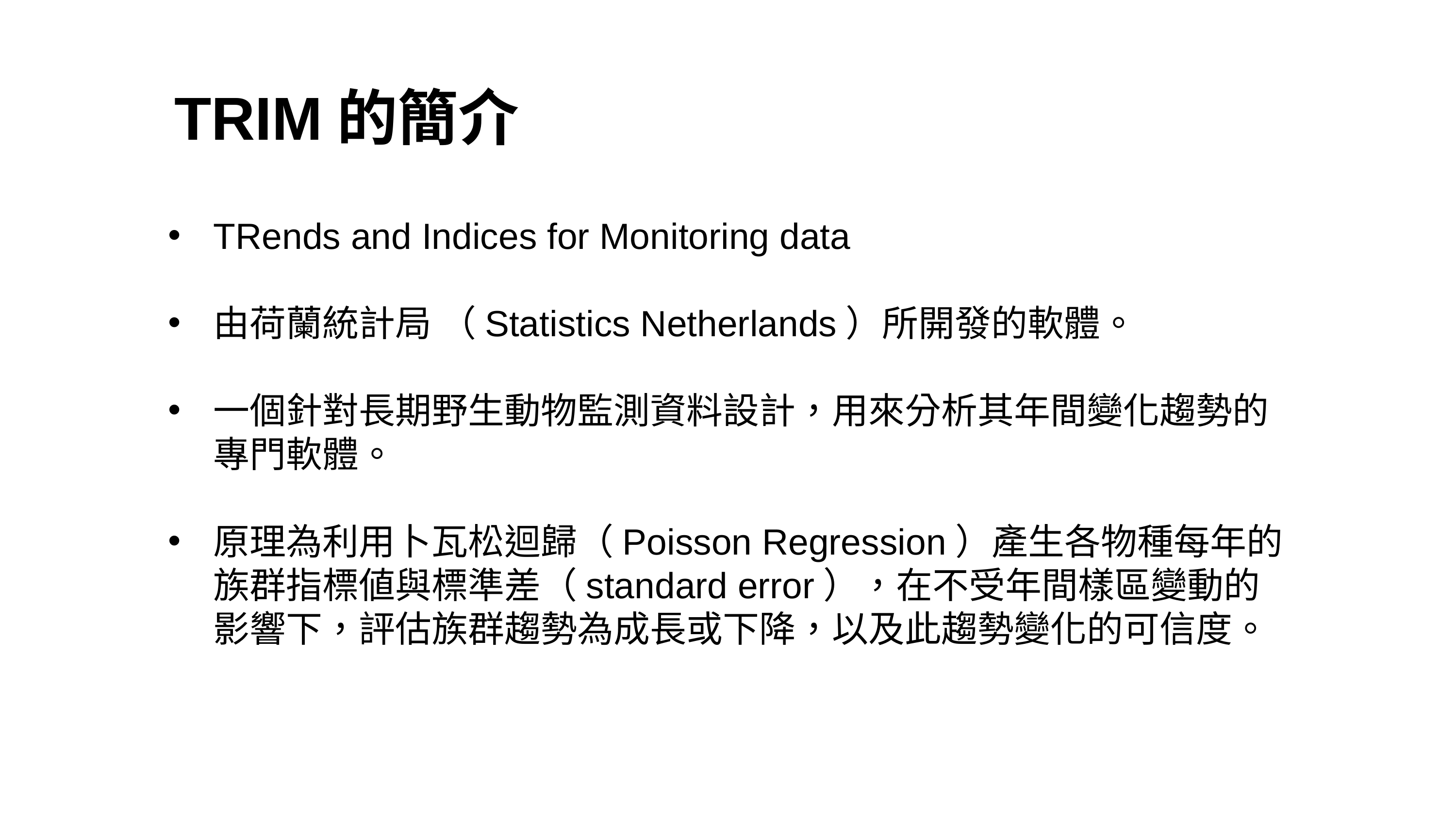

TRIM的簡介
TRends and Indices for Monitoring data

由荷蘭統計局 （Statistics Netherlands）所開發的軟體。

一個針對長期野生動物監測資料設計，用來分析其年間變化趨勢的專門軟體。

原理為利用卜瓦松迴歸（Poisson Regression）產生各物種每年的族群指標値與標準差（standard error），在不受年間樣區變動的影響下，評估族群趨勢為成長或下降，以及此趨勢變化的可信度。